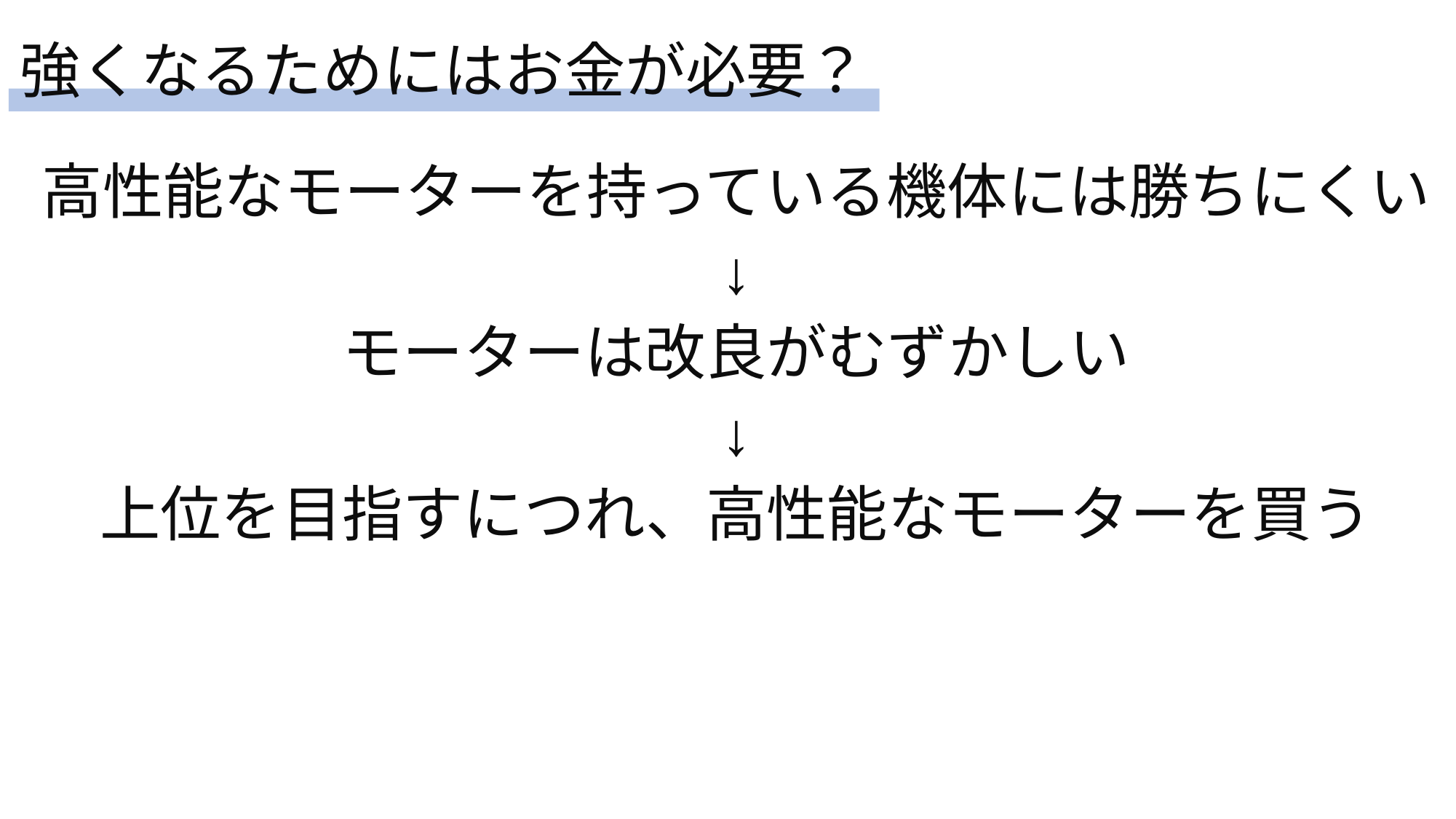

強くなるためにはお金が必要？

高性能なモーターを持っている機体には勝ちにくい
↓
モーターは改良がむずかしい
↓
上位を目指すにつれ、高性能なモーターを買う